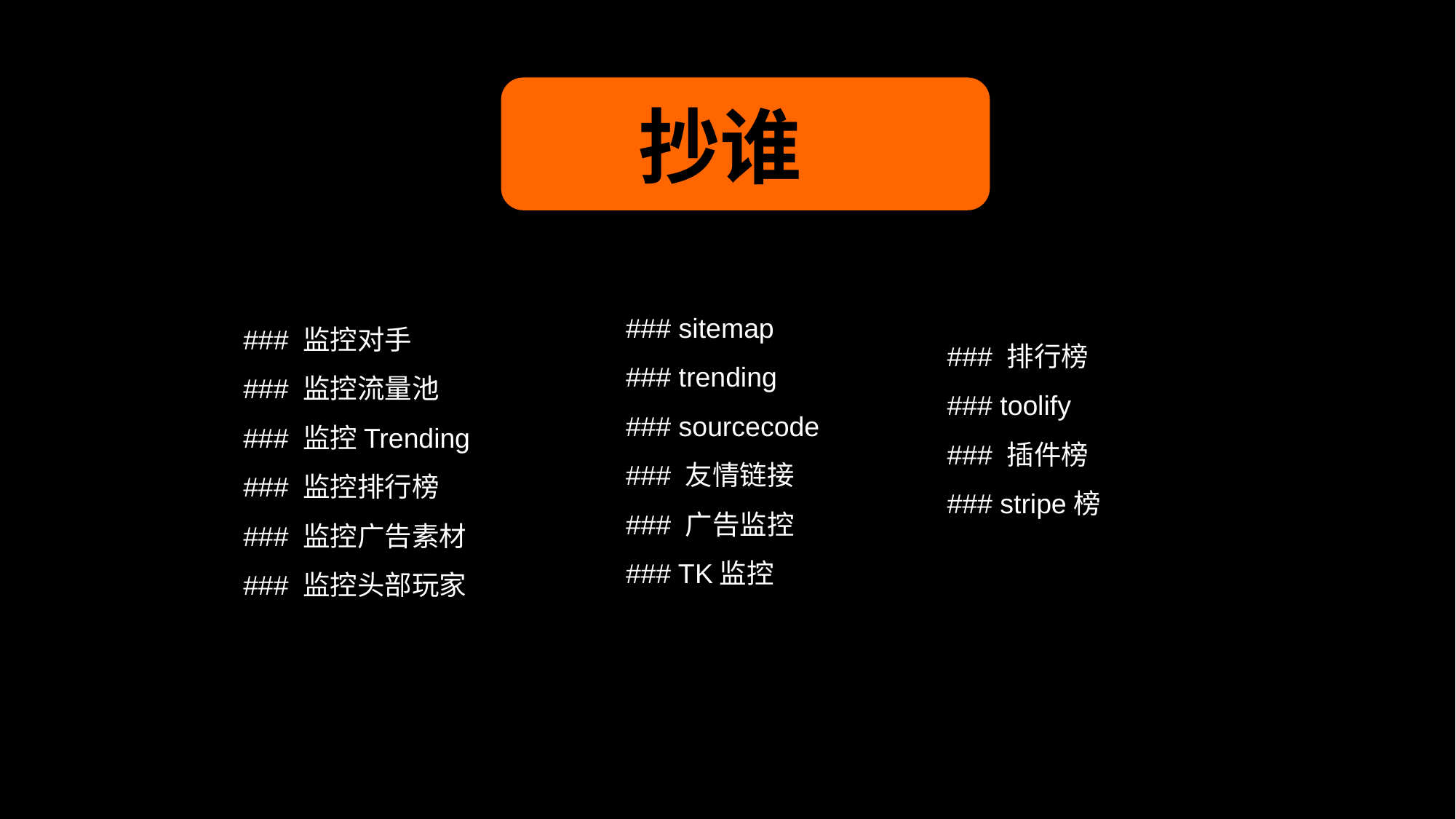

抄谁
### sitemap
### trending
### sourcecode
### 友情链接
### 广告监控
### TK监控

### 监控对手
### 监控流量池
### 监控Trending
### 监控排行榜
### 监控广告素材
### 监控头部玩家
### 排行榜
### toolify
### 插件榜
### stripe榜